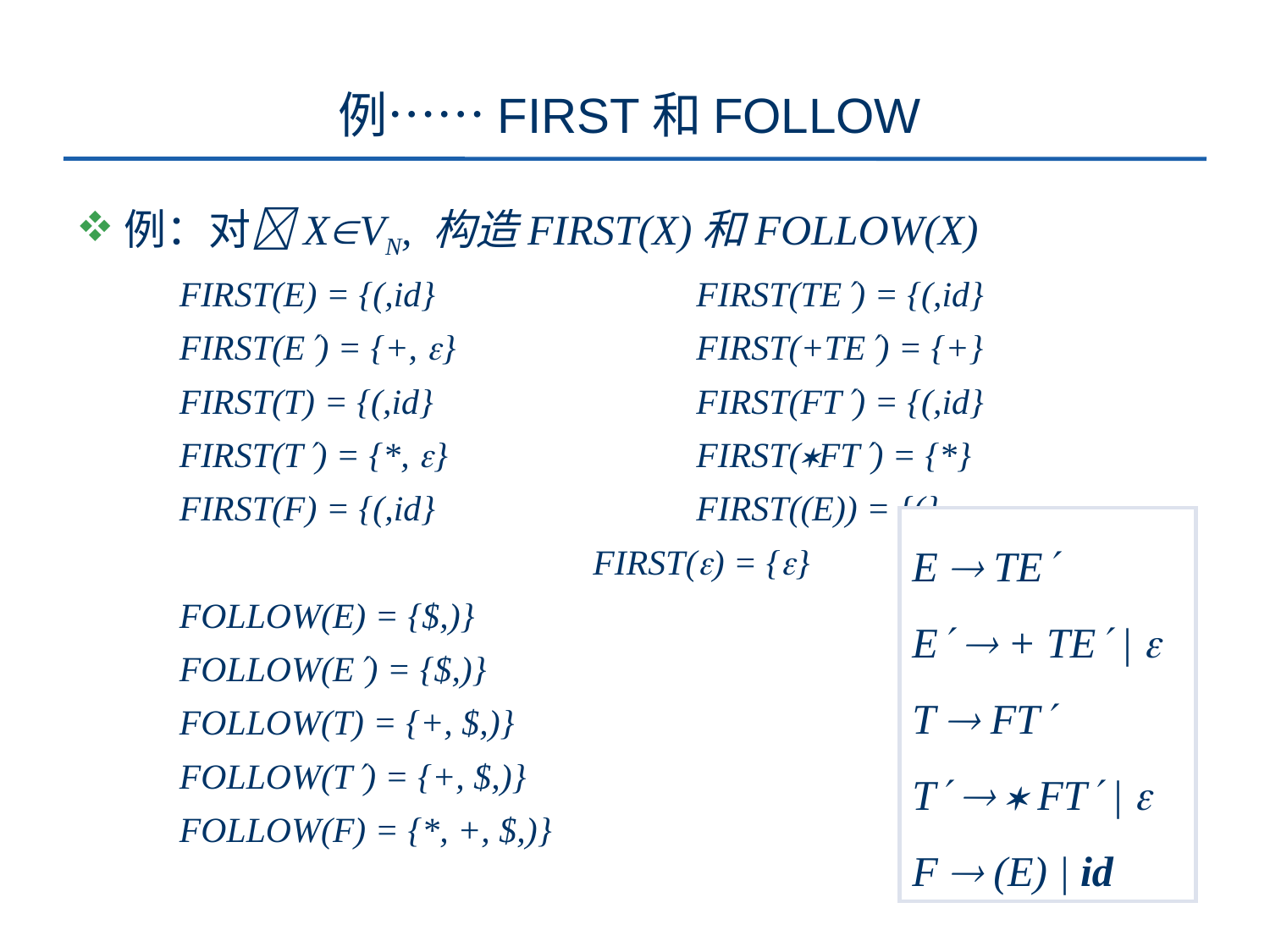

# 例……FIRST和FOLLOW
例：对∀X∈VN, 构造FIRST(X)和FOLLOW(X)
	FIRST(E) = {(,id}		 FIRST(TE′) = {(,id}
	FIRST(E′) = {+, ε}		 FIRST(+TE′) = {+}
	FIRST(T) = {(,id}		 FIRST(FT′) = {(,id}
	FIRST(T′) = {*, ε}		 FIRST(∗FT′) = {*}
	FIRST(F) = {(,id}		 FIRST((E)) = {(}
                                                   FIRST(ε) = {ε}
	FOLLOW(E) = {$,)}
	FOLLOW(E′) = {$,)}
	FOLLOW(T) = {+, $,)}
	FOLLOW(T′) = {+, $,)}
	FOLLOW(F) = {*, +, $,)}

E → TE′
E′ → + TE′ | ε
T → FT′
T′ → ∗ FT′ | ε
F → (E) | id